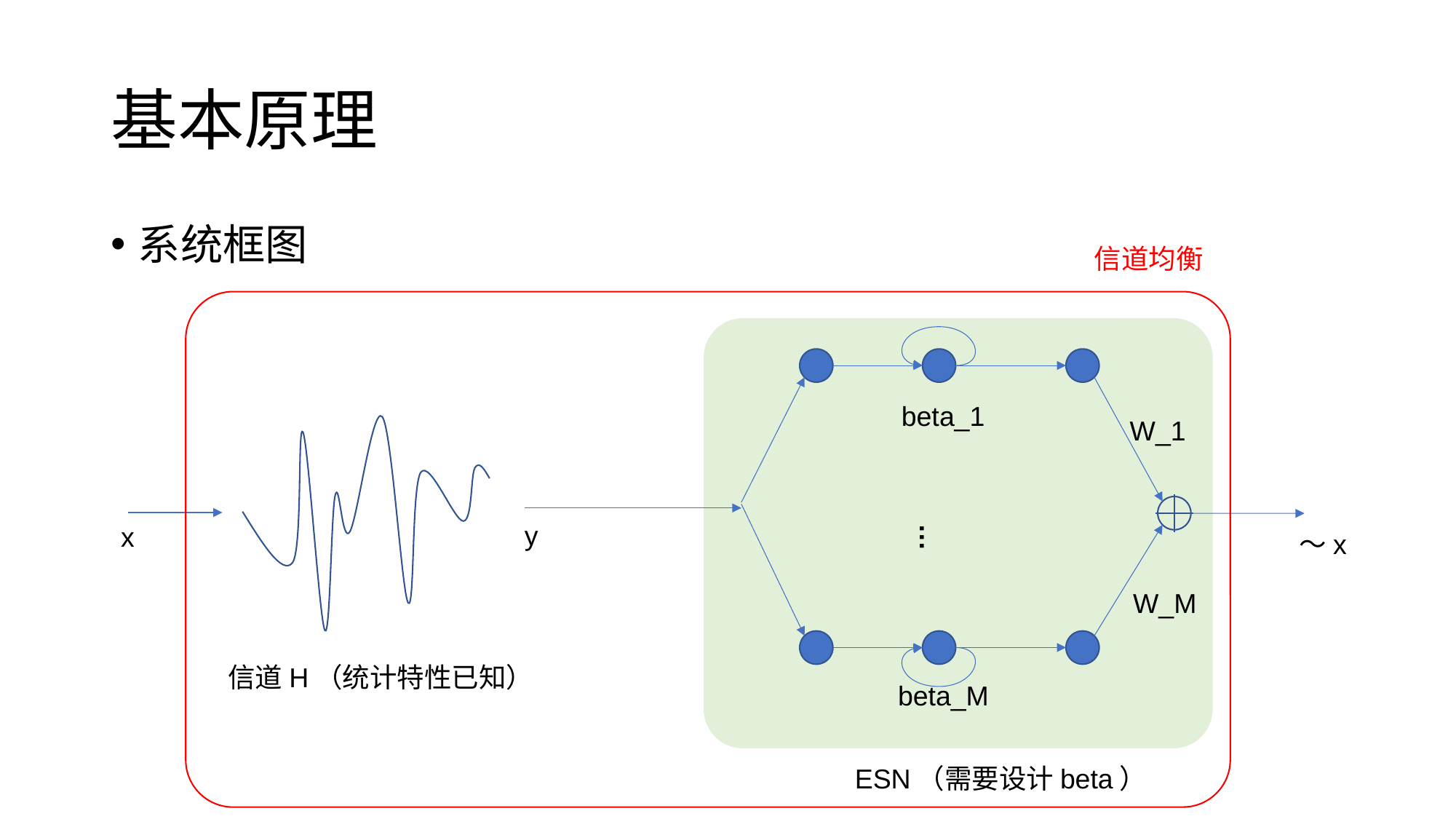

# 基本原理
系统框图
信道均衡

beta_1
W_1

y
x
～x
…
W_M

信道H（统计特性已知）
beta_M
ESN（需要设计beta）